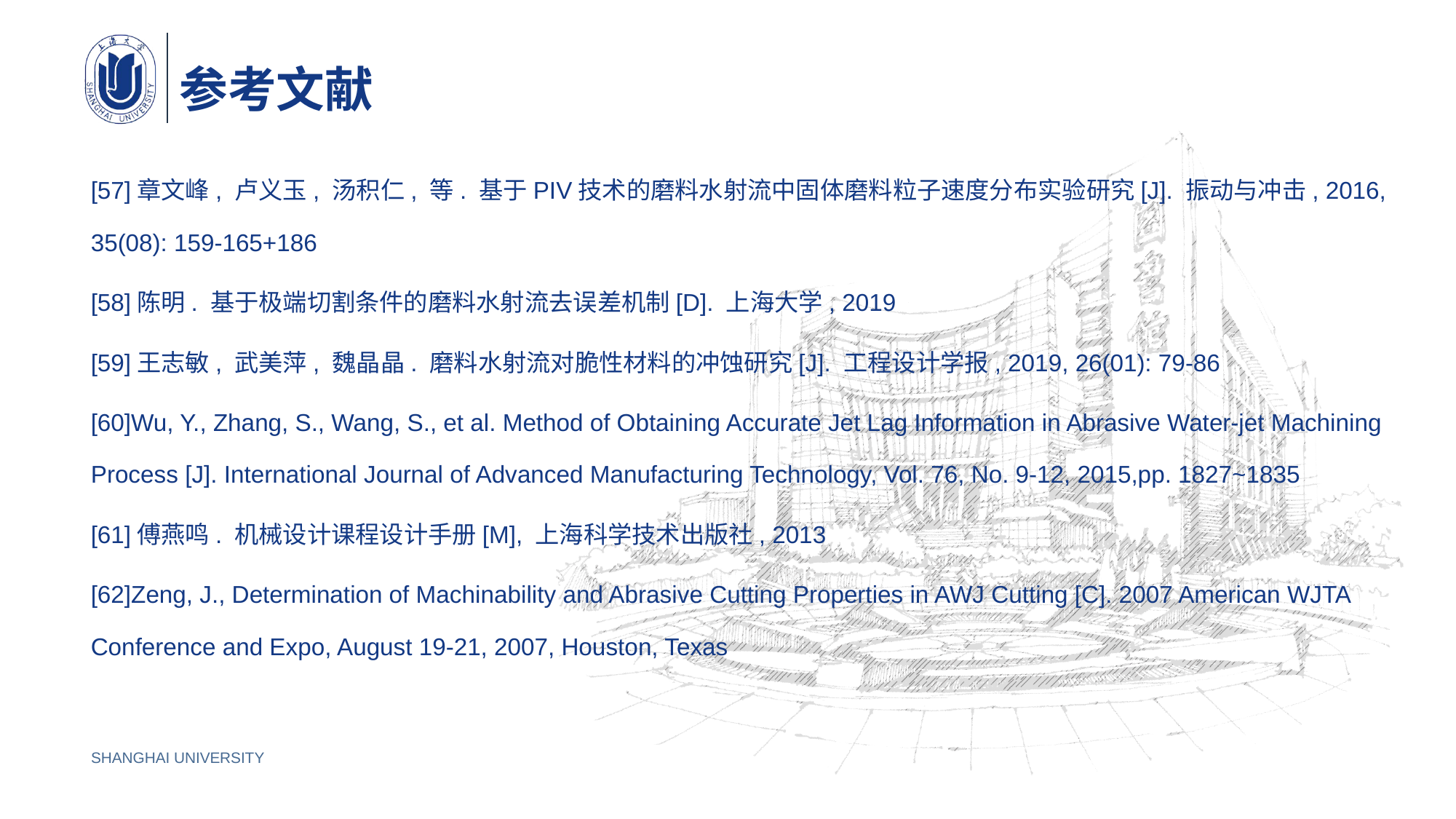

# 参考文献
[57]章文峰, 卢义玉, 汤积仁, 等. 基于PIV技术的磨料水射流中固体磨料粒子速度分布实验研究[J]. 振动与冲击, 2016, 35(08): 159-165+186
[58]陈明. 基于极端切割条件的磨料水射流去误差机制[D]. 上海大学, 2019
[59]王志敏, 武美萍, 魏晶晶. 磨料水射流对脆性材料的冲蚀研究[J]. 工程设计学报, 2019, 26(01): 79-86
[60]Wu, Y., Zhang, S., Wang, S., et al. Method of Obtaining Accurate Jet Lag Information in Abrasive Water-jet Machining Process [J]. International Journal of Advanced Manufacturing Technology, Vol. 76, No. 9-12, 2015,pp. 1827~1835
[61]傅燕鸣. 机械设计课程设计手册[M], 上海科学技术出版社, 2013
[62]Zeng, J., Determination of Machinability and Abrasive Cutting Properties in AWJ Cutting [C]. 2007 American WJTA Conference and Expo, August 19-21, 2007, Houston, Texas
SHANGHAI UNIVERSITY
42